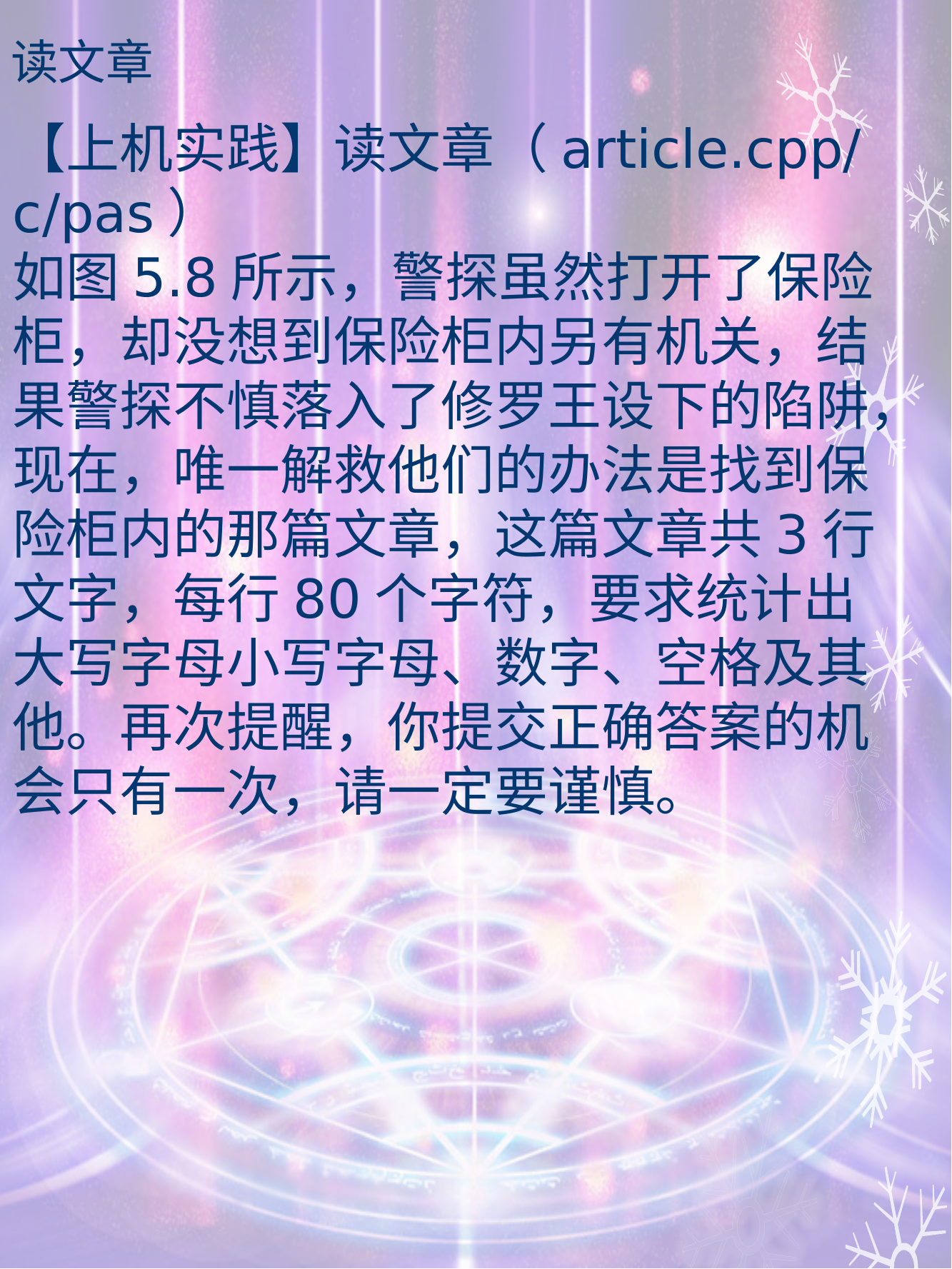

# 读文章
【上机实践】读文章（article.cpp/c/pas）
如图5.8所示，警探虽然打开了保险柜，却没想到保险柜内另有机关，结果警探不慎落入了修罗王设下的陷阱，现在，唯一解救他们的办法是找到保险柜内的那篇文章，这篇文章共3行文字，每行80个字符，要求统计出大写字母小写字母、数字、空格及其他。再次提醒，你提交正确答案的机会只有一次，请一定要谨慎。